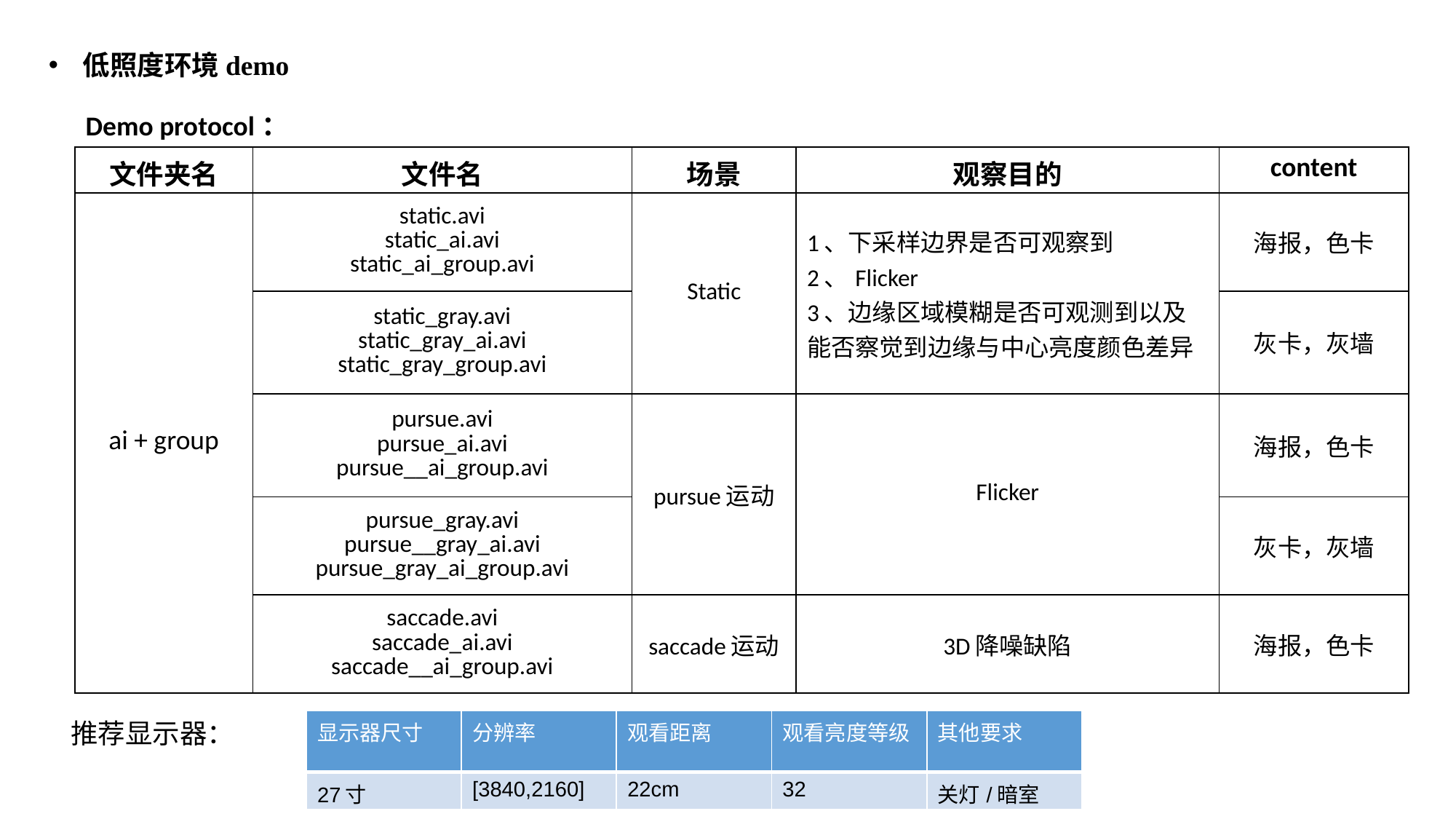

低照度环境demo
Demo protocol：
| 文件夹名 | 文件名 | 场景 | 观察目的 | content |
| --- | --- | --- | --- | --- |
| ai + group | static.avi static\_ai.avi static\_ai\_group.avi | Static | 1、下采样边界是否可观察到 2、Flicker 3、边缘区域模糊是否可观测到以及能否察觉到边缘与中心亮度颜色差异 | 海报，色卡 |
|  | static\_gray.avi static\_gray\_ai.avi static\_gray\_group.avi |  |  | 灰卡，灰墙 |
|  | pursue.avi pursue\_ai.avi pursue\_\_ai\_group.avi | pursue运动 | Flicker | 海报，色卡 |
|  | pursue\_gray.avi pursue\_\_gray\_ai.avi pursue\_gray\_ai\_group.avi |  |  | 灰卡，灰墙 |
|  | saccade.avi saccade\_ai.avi saccade\_\_ai\_group.avi | saccade运动 | 3D降噪缺陷 | 海报，色卡 |
推荐显示器：
| 显示器尺寸 | 分辨率 | 观看距离 | 观看亮度等级 | 其他要求 |
| --- | --- | --- | --- | --- |
| 27寸 | [3840,2160] | 22cm | 32 | 关灯/暗室 |